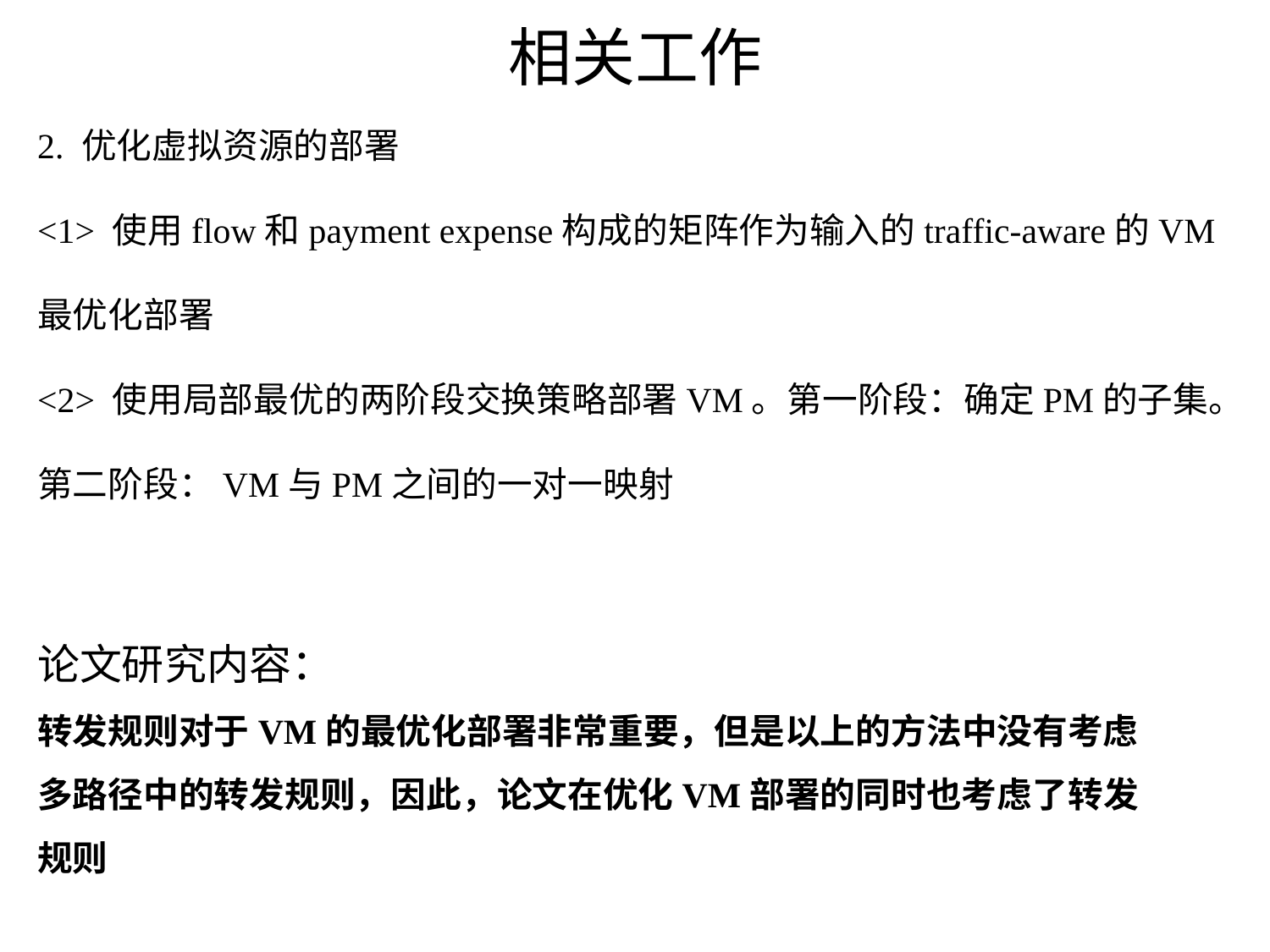

# 相关工作
2. 优化虚拟资源的部署
<1> 使用flow和payment expense构成的矩阵作为输入的traffic-aware的VM最优化部署
<2> 使用局部最优的两阶段交换策略部署VM。第一阶段：确定PM的子集。第二阶段：VM与PM之间的一对一映射
论文研究内容：
转发规则对于VM的最优化部署非常重要，但是以上的方法中没有考虑多路径中的转发规则，因此，论文在优化VM部署的同时也考虑了转发规则